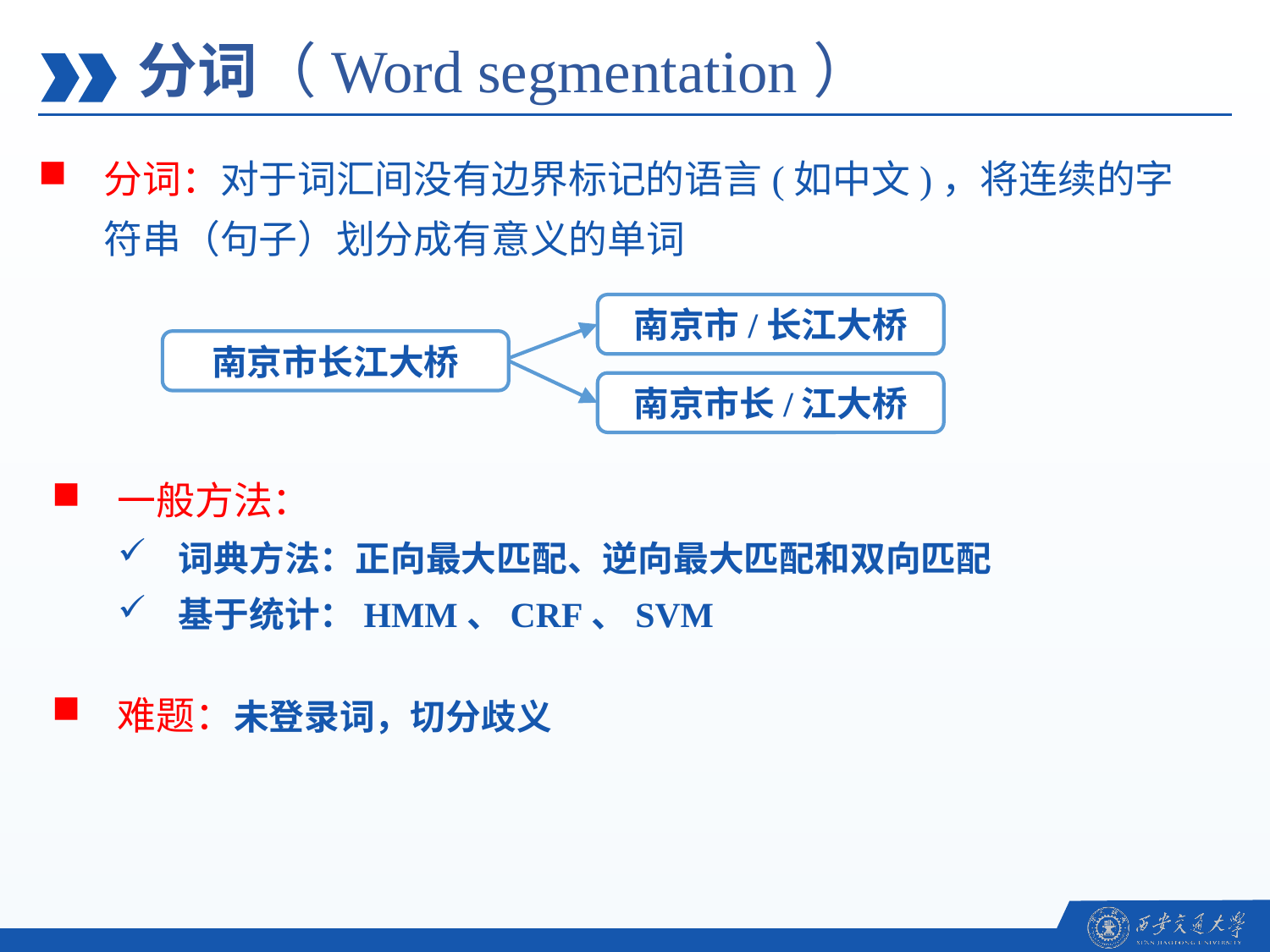

分词（Word segmentation）

分词：对于词汇间没有边界标记的语言(如中文)，将连续的字符串（句子）划分成有意义的单词
南京市/长江大桥
南京市长江大桥
南京市长/江大桥
一般方法：
词典方法：正向最大匹配、逆向最大匹配和双向匹配
基于统计：HMM、CRF、SVM
难题：未登录词，切分歧义